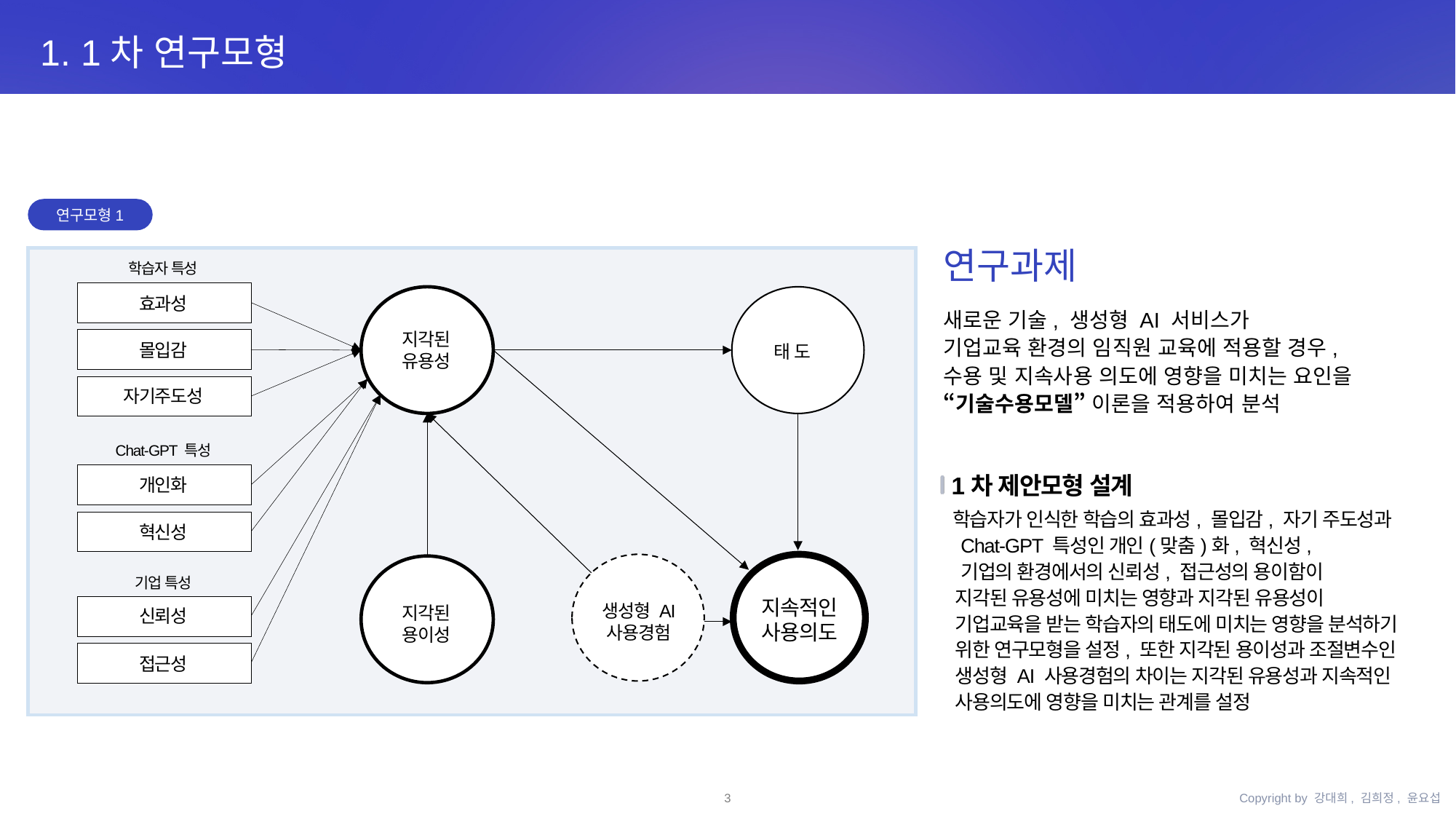

1. 1차 연구모형
연구모형1
연구과제

학습자 특성

효과성

몰입감

자기주도성

지각된
유용성
태 도
Chat-GPT 특성

개인화

혁신성

기업 특성

신뢰성

접근성
지속적인
사용의도
생성형 AI
사용경험
지각된
용이성
새로운 기술, 생성형 AI 서비스가
기업교육 환경의 임직원 교육에 적용할 경우,
수용 및 지속사용 의도에 영향을 미치는 요인을
“기술수용모델” 이론을 적용하여 분석
1차 제안모형 설계
 학습자가 인식한 학습의 효과성, 몰입감, 자기 주도성과
  Chat-GPT 특성인 개인(맞춤)화, 혁신성,
  기업의 환경에서의 신뢰성, 접근성의 용이함이
  지각된 유용성에 미치는 영향과 지각된 유용성이
  기업교육을 받는 학습자의 태도에 미치는 영향을 분석하기
  위한 연구모형을 설정, 또한 지각된 용이성과 조절변수인
  생성형 AI 사용경험의 차이는 지각된 유용성과 지속적인
  사용의도에 영향을 미치는 관계를 설정